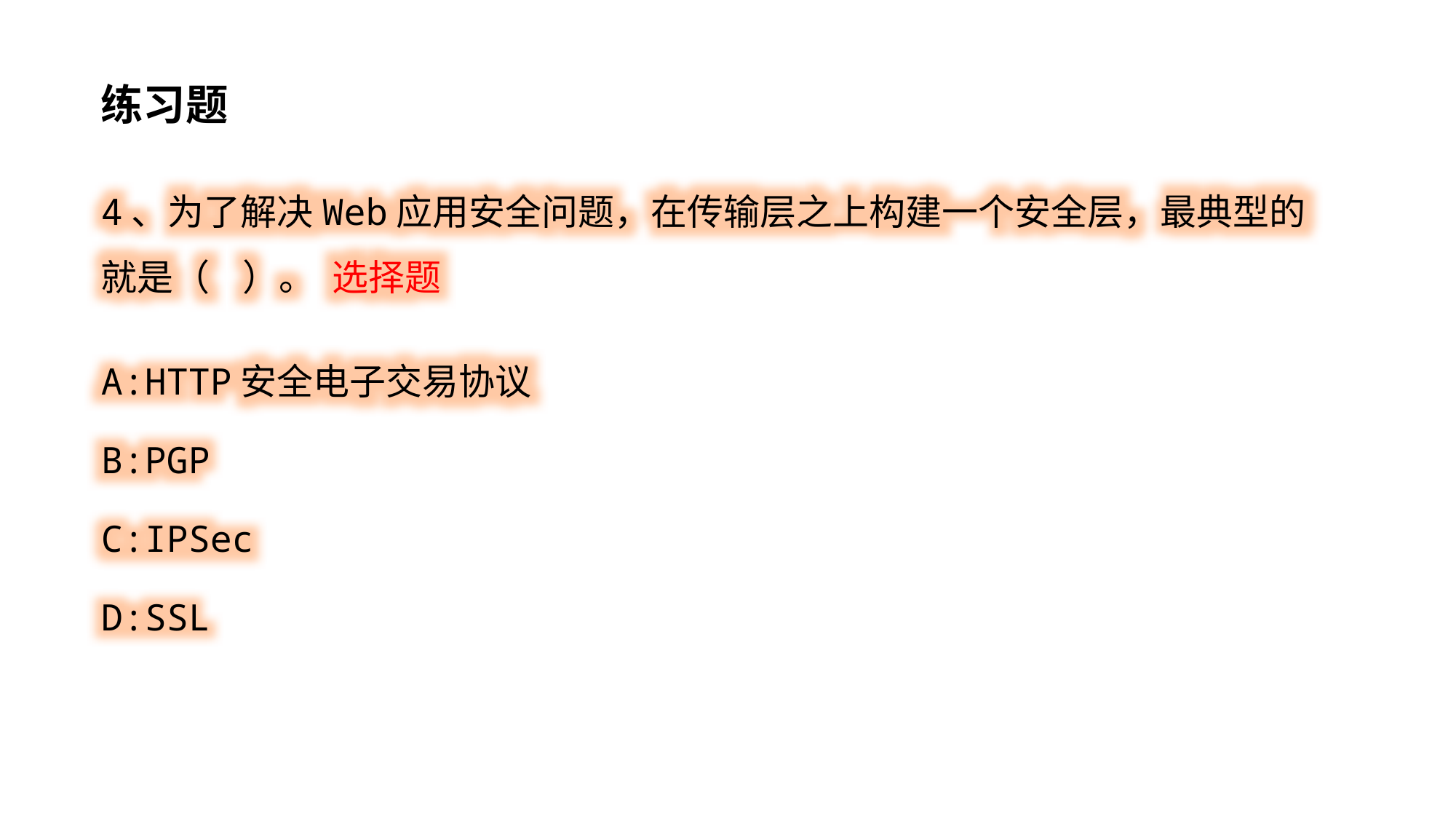

练习题
4、为了解决Web应用安全问题，在传输层之上构建一个安全层，最典型的就是（    ）。  选择题

A:HTTP安全电子交易协议

B:PGP

C:IPSec

D:SSL